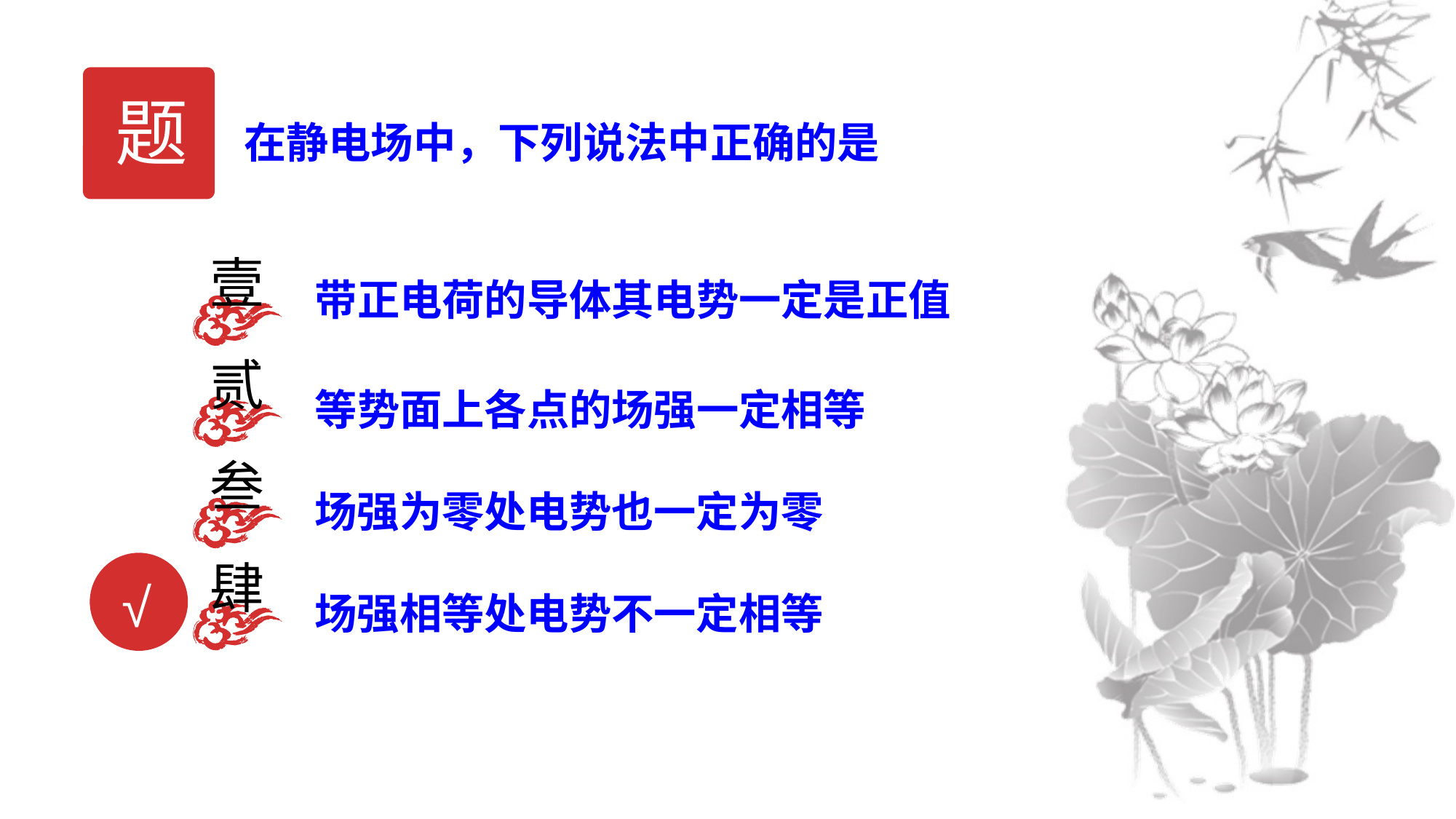

题
在静电场中，下列说法中正确的是
壹

带正电荷的导体其电势一定是正值
贰

等势面上各点的场强一定相等
叁

场强为零处电势也一定为零
肆

场强相等处电势不一定相等

√